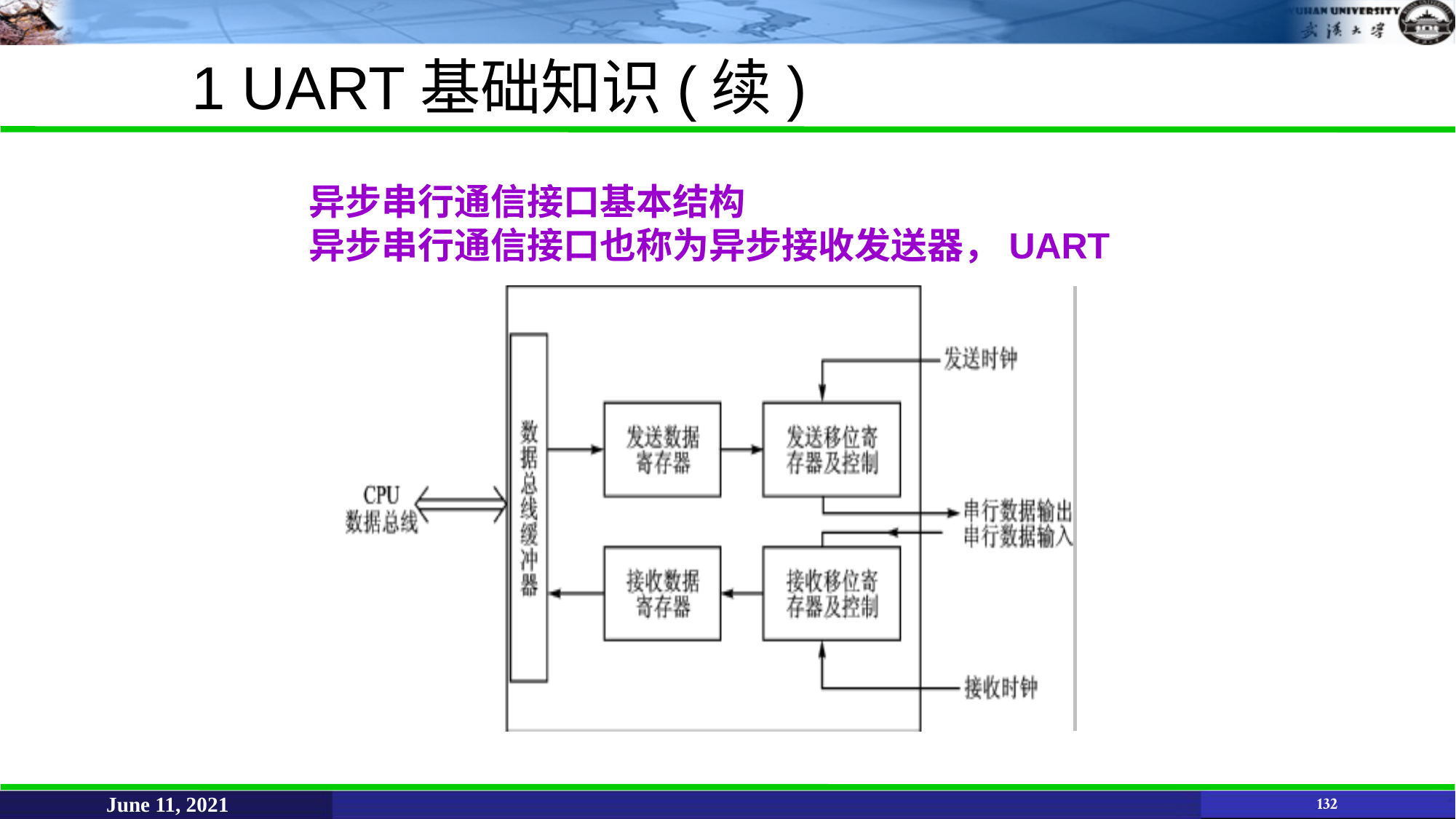

1 UART基础知识(续)
异步串行通信接口基本结构
异步串行通信接口也称为异步接收发送器，UART

June 11, 2021

132